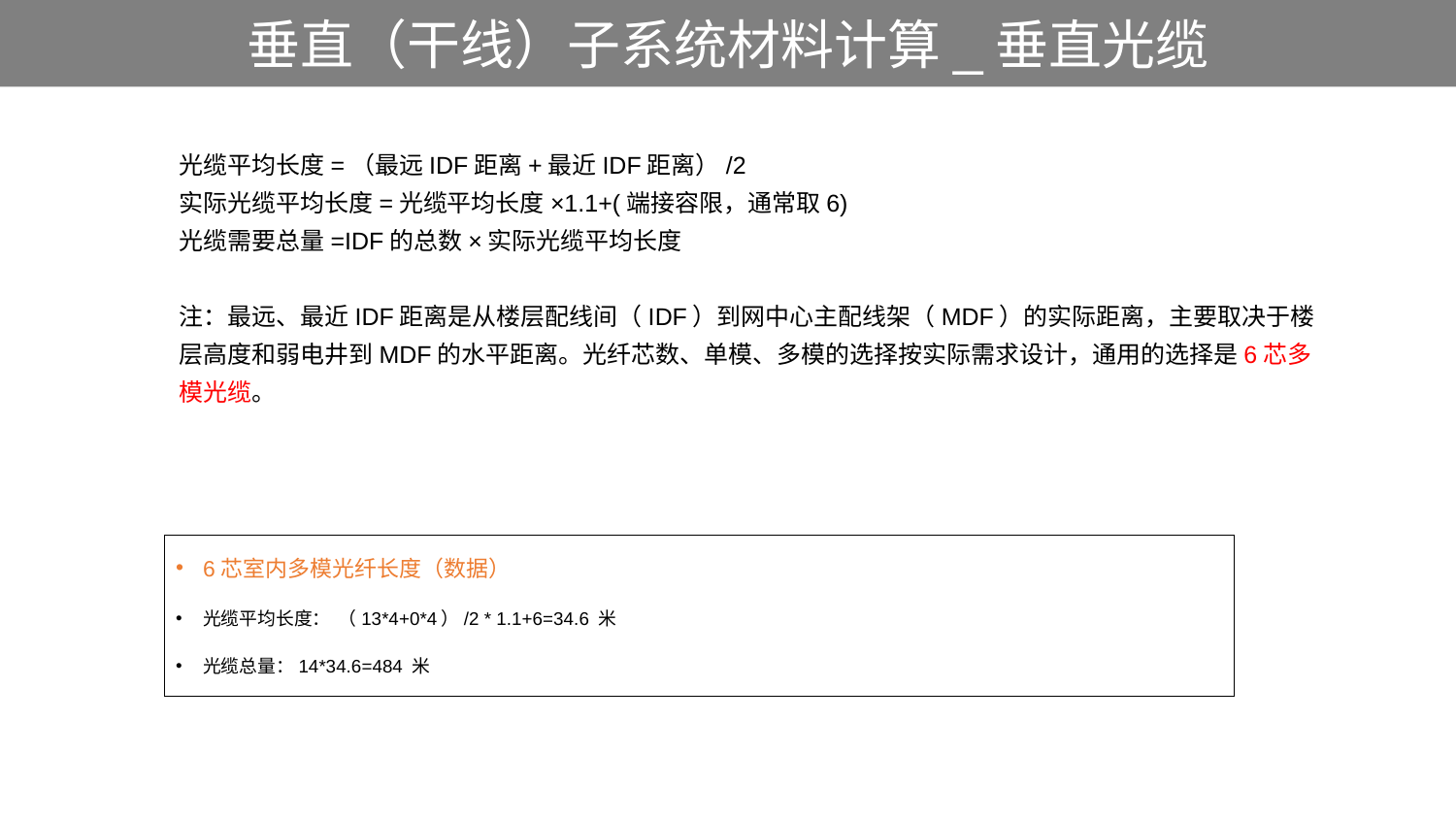

# 垂直（干线）子系统材料计算_垂直光缆
光缆平均长度=（最远IDF距离+最近IDF距离）/2
实际光缆平均长度=光缆平均长度×1.1+(端接容限，通常取6)
光缆需要总量=IDF的总数×实际光缆平均长度

注：最远、最近IDF距离是从楼层配线间（IDF）到网中心主配线架（MDF）的实际距离，主要取决于楼层高度和弱电井到MDF的水平距离。光纤芯数、单模、多模的选择按实际需求设计，通用的选择是6芯多模光缆。
6芯室内多模光纤长度（数据）
光缆平均长度：  （13*4+0*4）/2 * 1.1+6=34.6 米
光缆总量：14*34.6=484 米